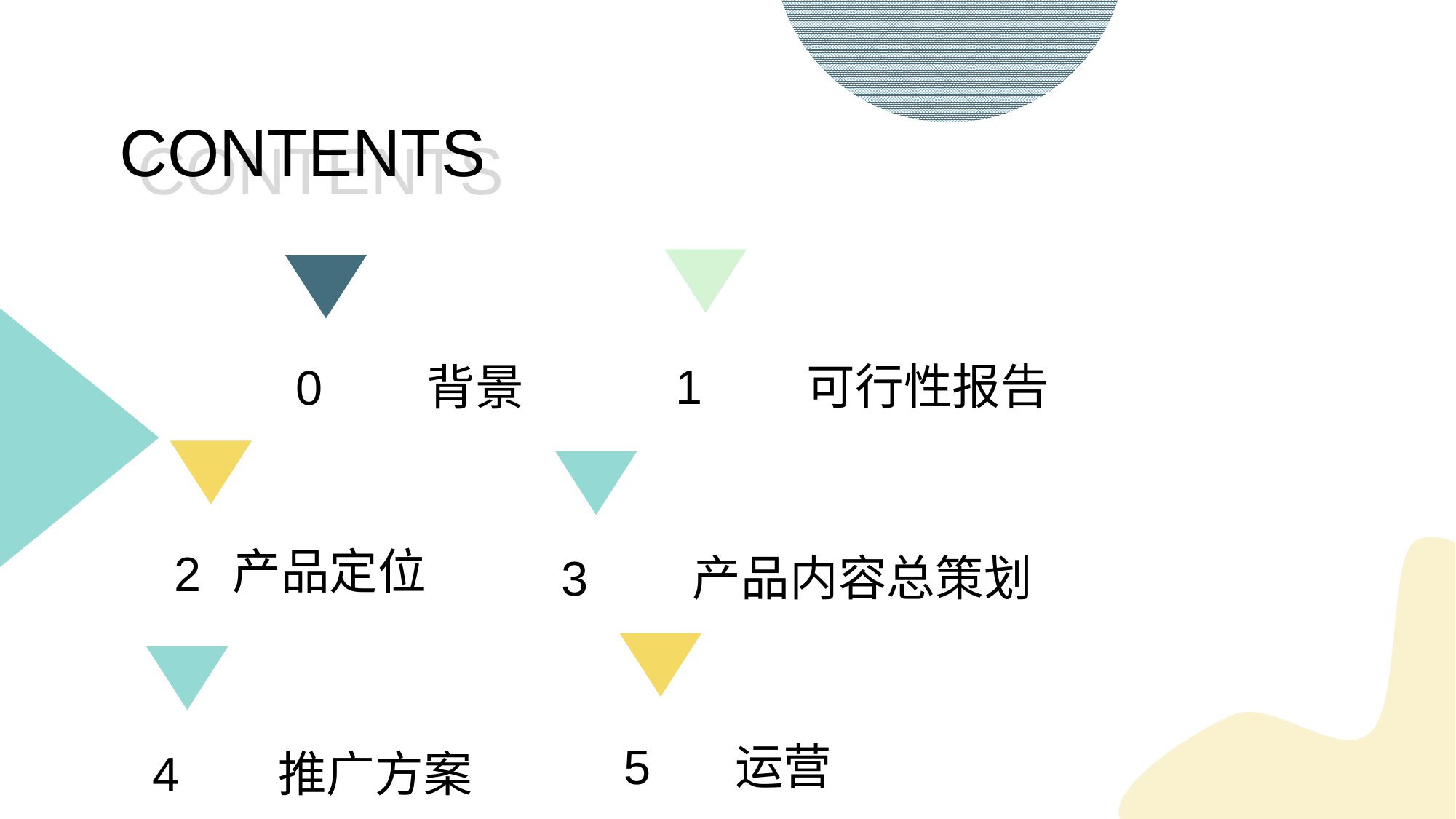

CONTENTS
CONTENTS

1
可行性报告
0
背景

产品定位

2
3
产品内容总策划

5
运营
4
推广方案